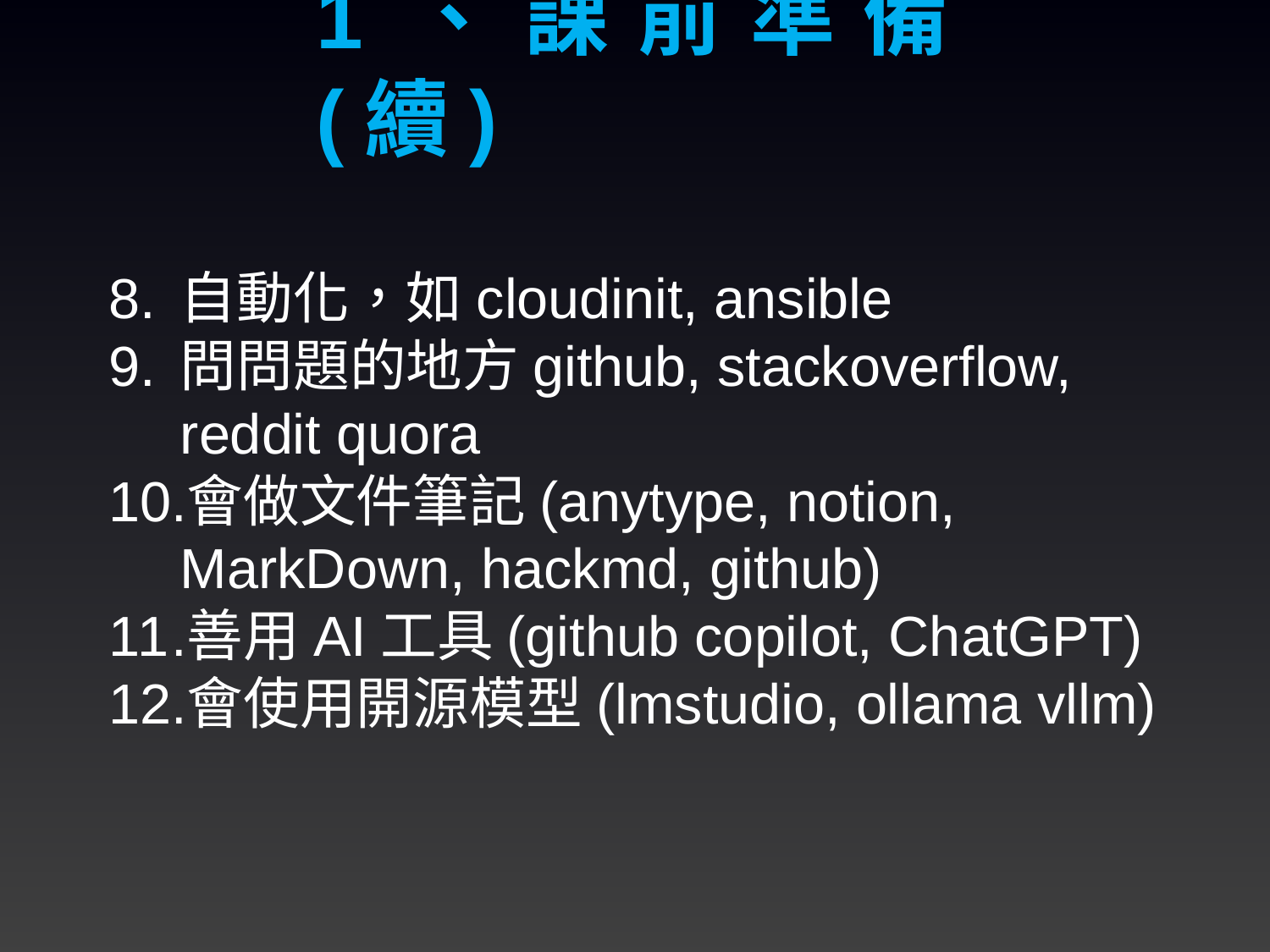

1、課前準備(續)
自動化，如cloudinit, ansible
問問題的地方github, stackoverflow, reddit quora
會做文件筆記(anytype, notion, MarkDown, hackmd, github)
善用AI工具(github copilot, ChatGPT)
會使用開源模型(lmstudio, ollama vllm)